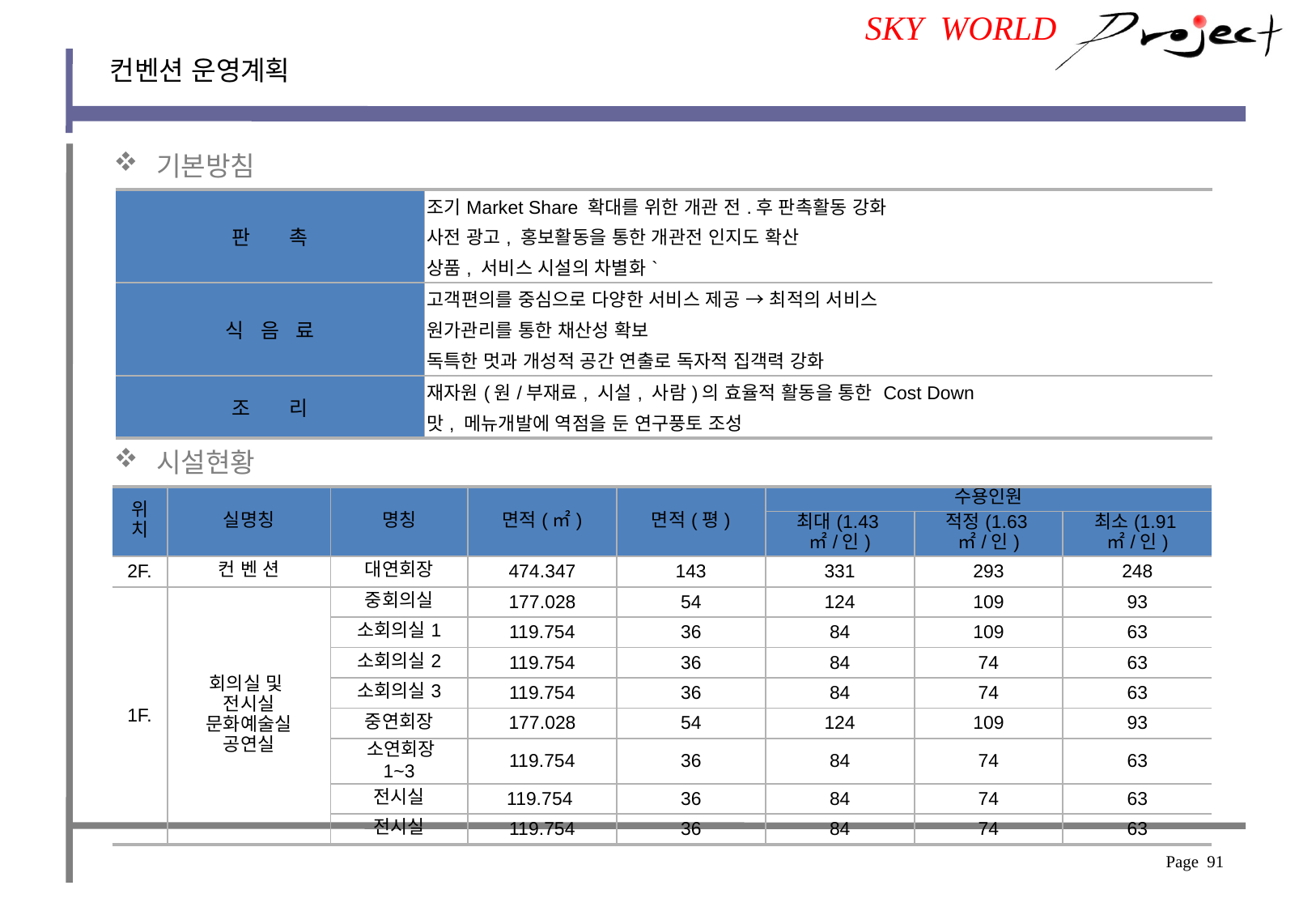

SKY  WORLD
컨벤션 운영계획
 기본방침
| 판 촉 | 조기Market Share 확대를 위한 개관 전.후 판촉활동 강화 사전 광고, 홍보활동을 통한 개관전 인지도 확산 상품, 서비스 시설의 차별화` |
| --- | --- |
| 식 음 료 | 고객편의를 중심으로 다양한 서비스 제공 → 최적의 서비스 원가관리를 통한 채산성 확보 독특한 멋과 개성적 공간 연출로 독자적 집객력 강화 |
| 조 리 | 재자원(원/부재료, 시설, 사람)의 효율적 활동을 통한 Cost Down 맛, 메뉴개발에 역점을 둔 연구풍토 조성 |
 시설현황
| 위치 | 실명칭 | 명칭 | 면적(㎡) | 면적(평) | 수용인원 |  |  |
| --- | --- | --- | --- | --- | --- | --- | --- |
|  |  |  |  |  | 최대(1.43㎡/인) | 적정(1.63㎡/인) | 최소(1.91㎡/인) |
| 2F. | 컨 벤 션 | 대연회장 | 474.347 | 143 | 331 | 293 | 248 |
| 1F. | 회의실 및 전시실 문화예술실 공연실 | 중회의실 | 177.028 | 54 | 124 | 109 | 93 |
|  |  | 소회의실1 | 119.754 | 36 | 84 | 109 | 63 |
|  |  | 소회의실2 | 119.754 | 36 | 84 | 74 | 63 |
|  |  | 소회의실3 | 119.754 | 36 | 84 | 74 | 63 |
|  |  | 중연회장 | 177.028 | 54 | 124 | 109 | 93 |
|  |  | 소연회장1~3 | 119.754 | 36 | 84 | 74 | 63 |
|  |  | 전시실 | 119.754 | 36 | 84 | 74 | 63 |
|  |  | 전시실 | 119.754 | 36 | 84 | 74 | 63 |